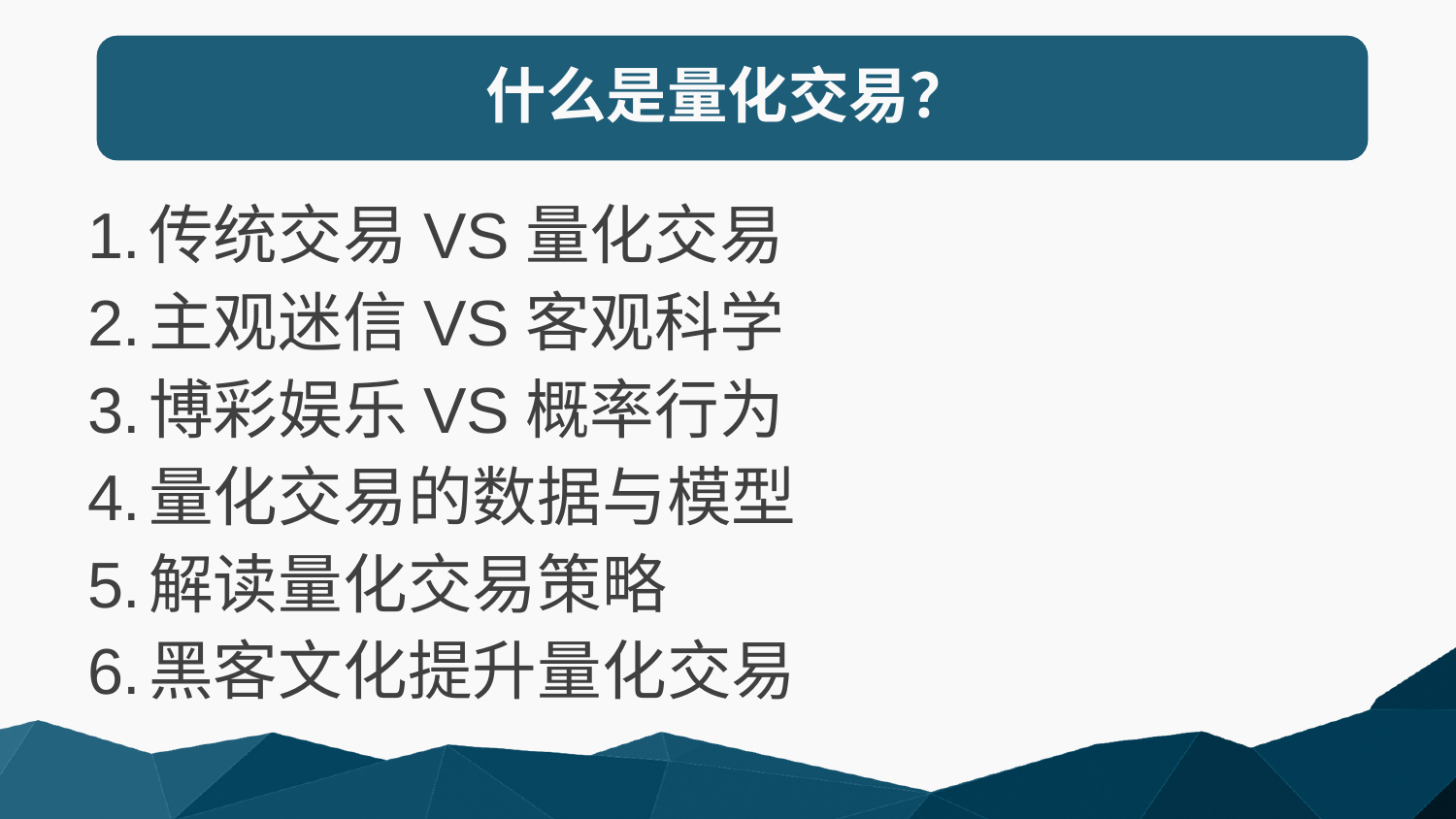

# 什么是量化交易？
传统交易VS量化交易
主观迷信VS客观科学
博彩娱乐VS概率行为
量化交易的数据与模型
解读量化交易策略
黑客文化提升量化交易